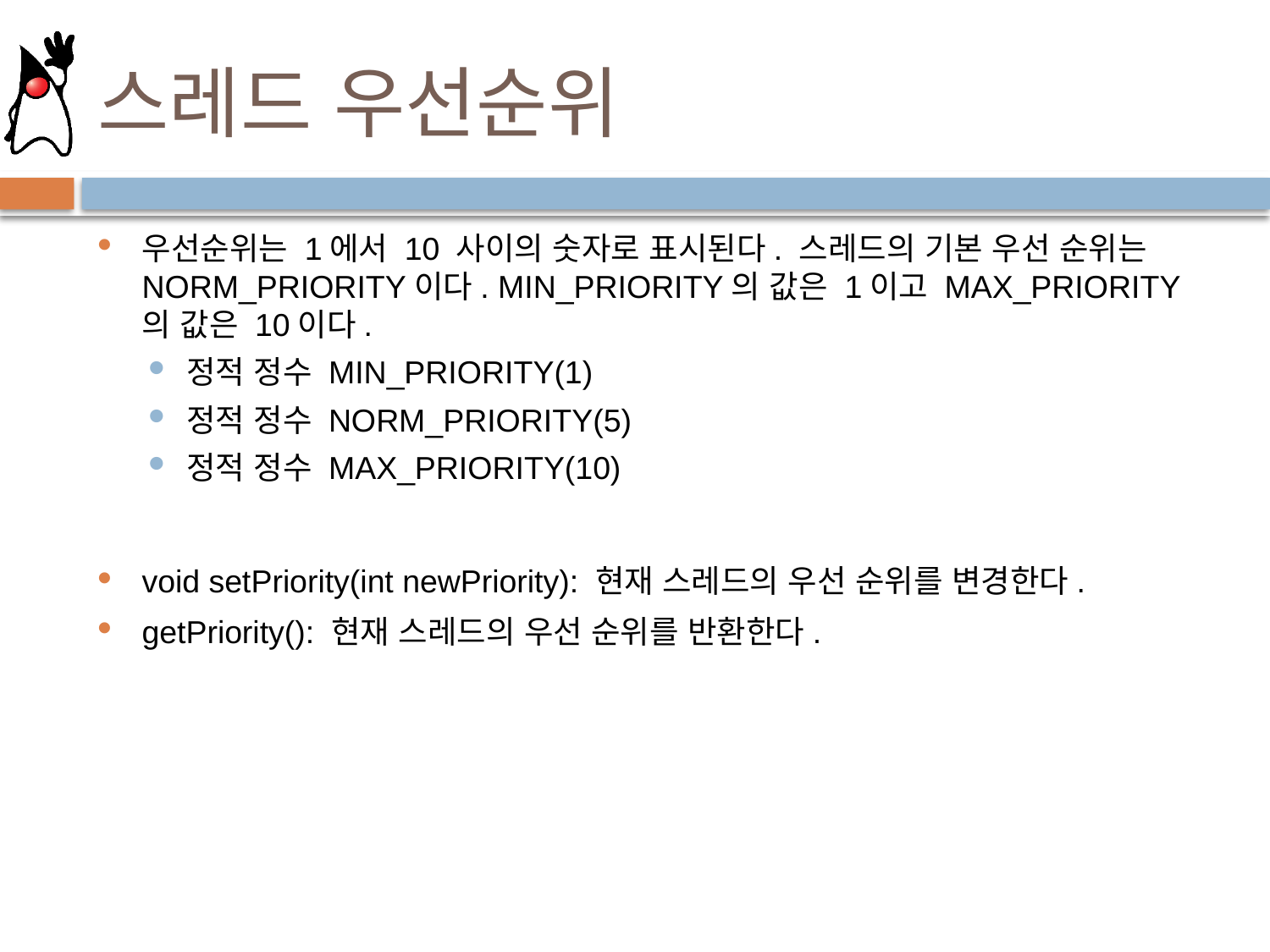

# 스레드 우선순위
우선순위는 1에서 10 사이의 숫자로 표시된다. 스레드의 기본 우선 순위는 NORM_PRIORITY이다. MIN_PRIORITY의 값은 1이고 MAX_PRIORITY의 값은 10이다.
정적 정수 MIN_PRIORITY(1)
정적 정수 NORM_PRIORITY(5)
정적 정수 MAX_PRIORITY(10)

void setPriority(int newPriority): 현재 스레드의 우선 순위를 변경한다.
getPriority(): 현재 스레드의 우선 순위를 반환한다.